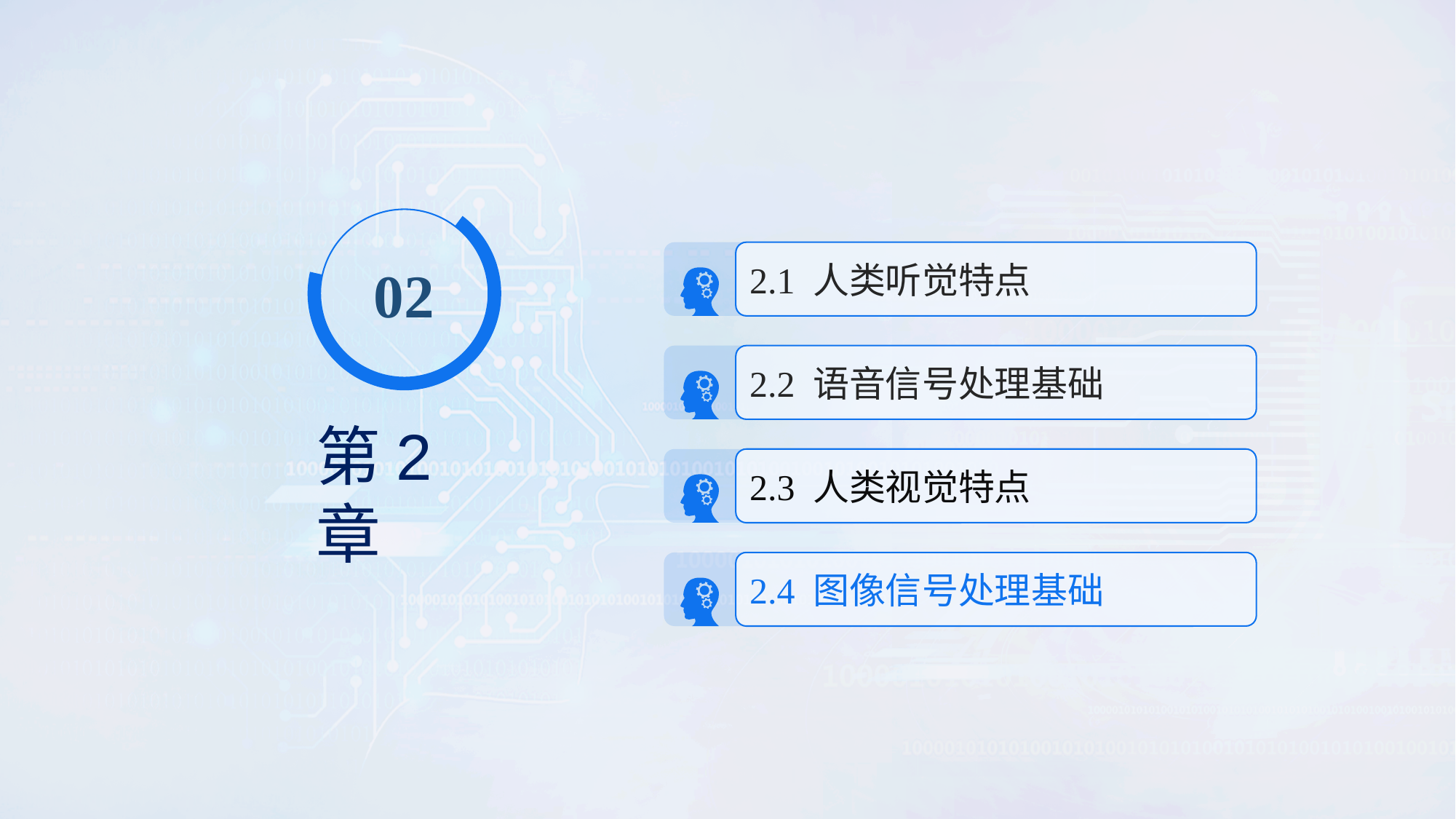

02

2.1 人类听觉特点

2.2 语音信号处理基础

第2章

2.3 人类视觉特点

2.4 图像信号处理基础